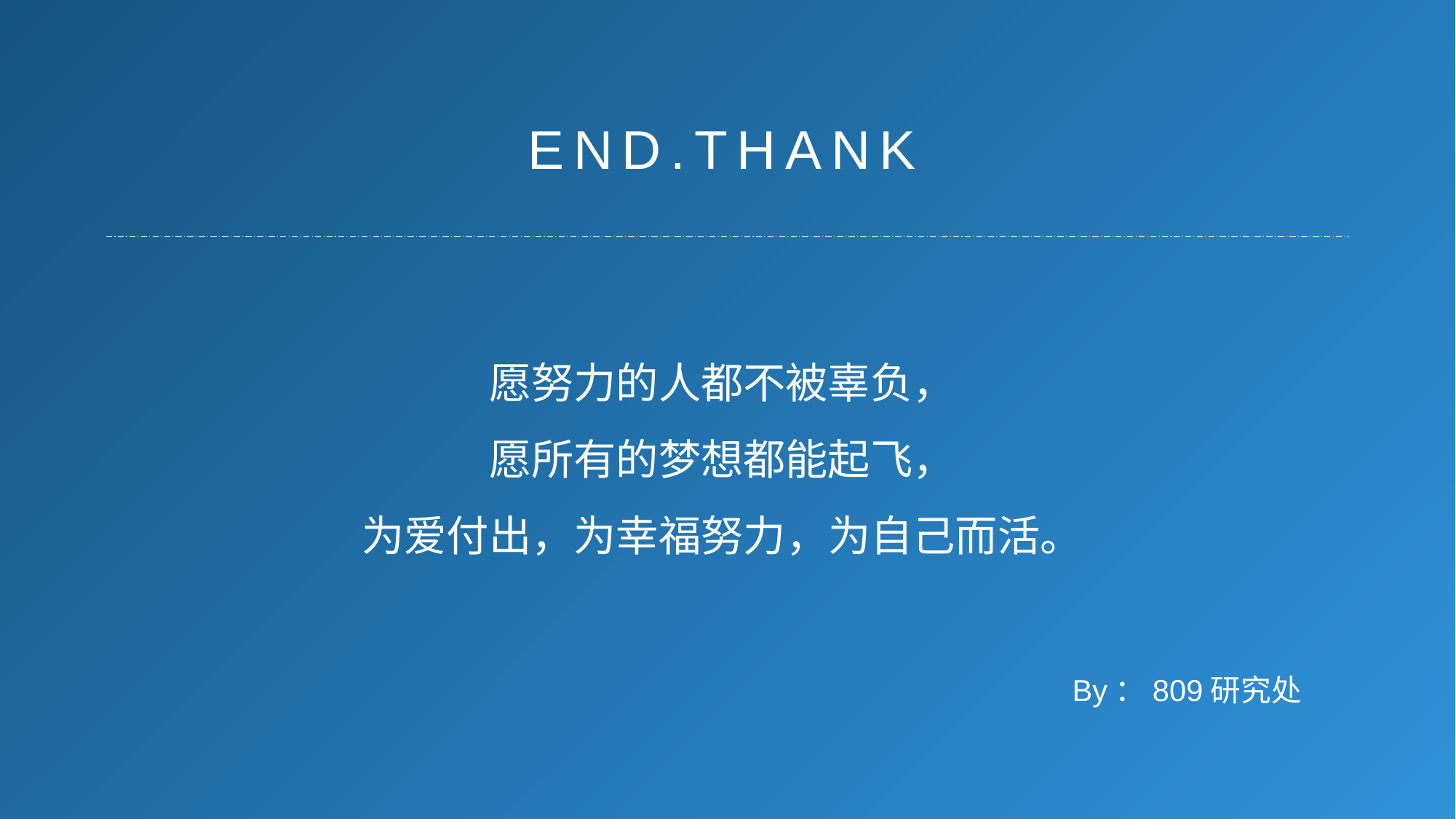

END.THANK
愿努力的人都不被辜负，
愿所有的梦想都能起飞，
为爱付出，为幸福努力，为自己而活。
By：809研究处